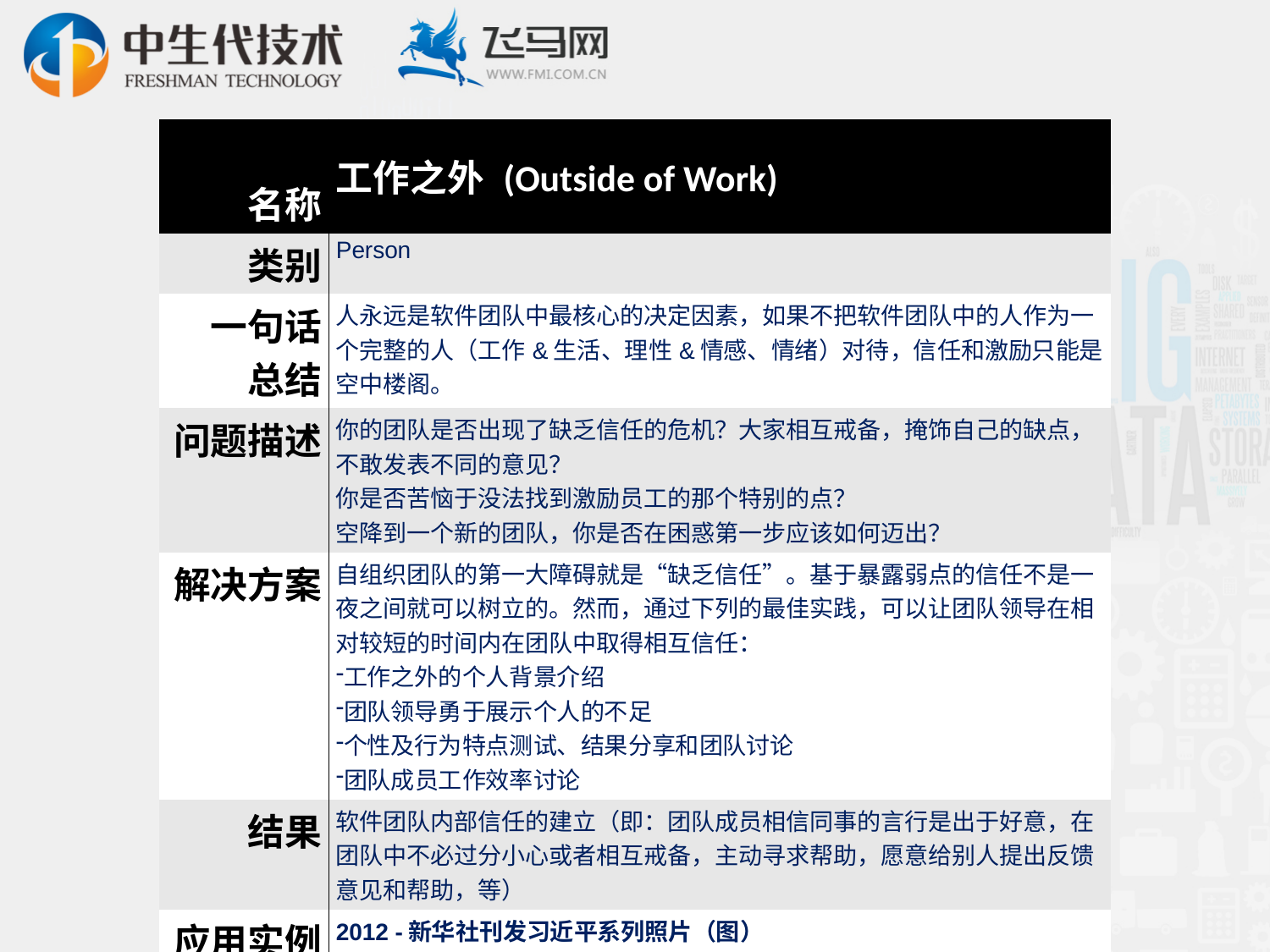

| 名称 | 工作之外 (Outside of Work) |
| --- | --- |
| 类别 | Person |
| 一句话 总结 | 人永远是软件团队中最核心的决定因素，如果不把软件团队中的人作为一个完整的人（工作&生活、理性&情感、情绪）对待，信任和激励只能是空中楼阁。 |
| 问题描述 | 你的团队是否出现了缺乏信任的危机？大家相互戒备，掩饰自己的缺点，不敢发表不同的意见？ 你是否苦恼于没法找到激励员工的那个特别的点？ 空降到一个新的团队，你是否在困惑第一步应该如何迈出？ |
| 解决方案 | 自组织团队的第一大障碍就是“缺乏信任”。基于暴露弱点的信任不是一夜之间就可以树立的。然而，通过下列的最佳实践，可以让团队领导在相对较短的时间内在团队中取得相互信任： 工作之外的个人背景介绍 团队领导勇于展示个人的不足 个性及行为特点测试、结果分享和团队讨论 团队成员工作效率讨论 |
| 结果 | 软件团队内部信任的建立（即：团队成员相信同事的言行是出于好意，在团队中不必过分小心或者相互戒备，主动寻求帮助，愿意给别人提出反馈意见和帮助，等） |
| 应用实例 | 2012 -新华社刊发习近平系列照片（图） Patrick -《团队协作五个障碍》 |